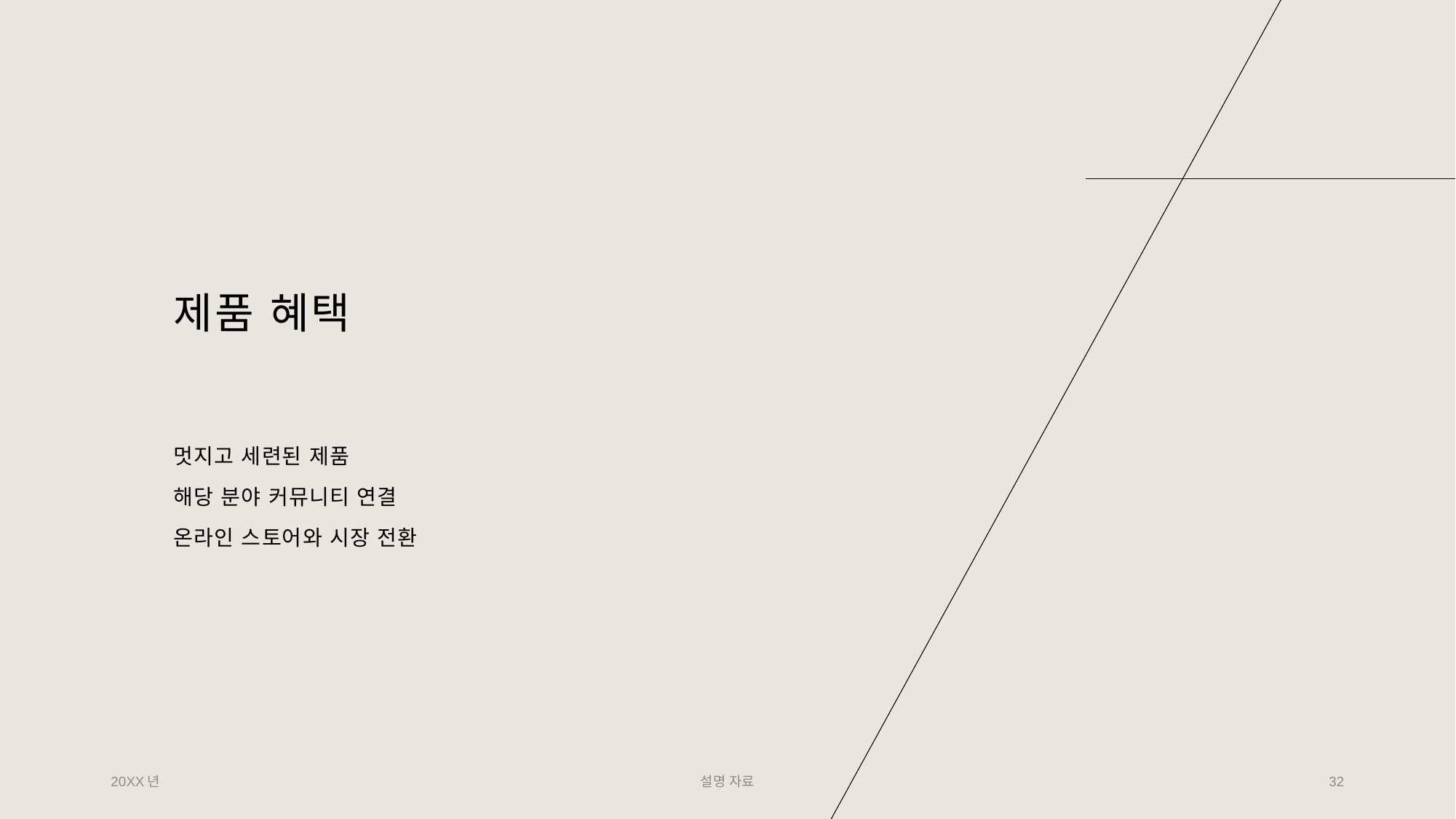

# 제품 혜택
멋지고 세련된 제품
해당 분야 커뮤니티 연결
온라인 스토어와 시장 전환
20XX년
설명 자료
32